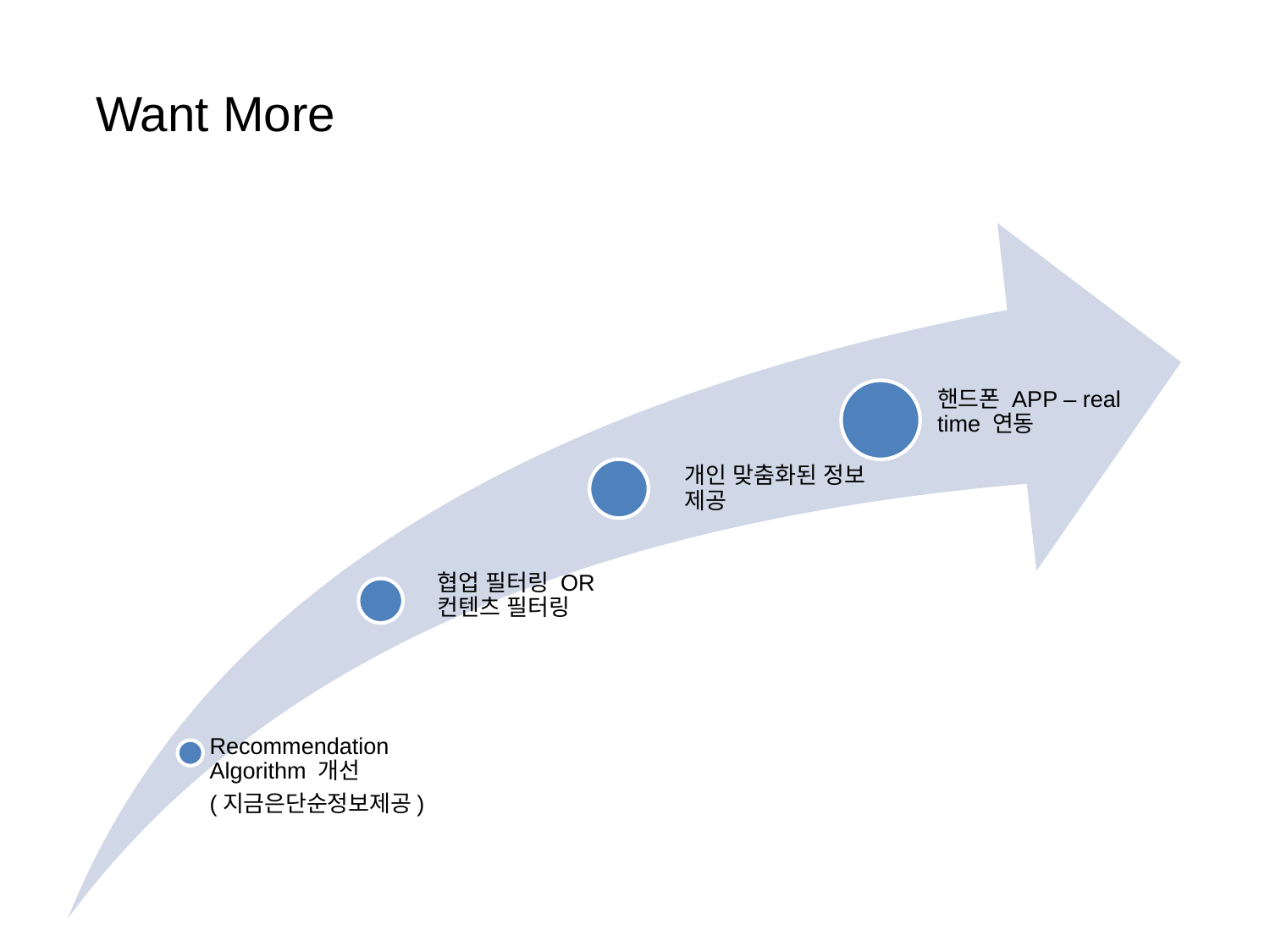

Want More
Recommendation Algorithm 개선
(지금은단순정보제공)
협업 필터링 OR 컨텐츠 필터링
개인 맞춤화된 정보 제공
핸드폰 APP – real time 연동